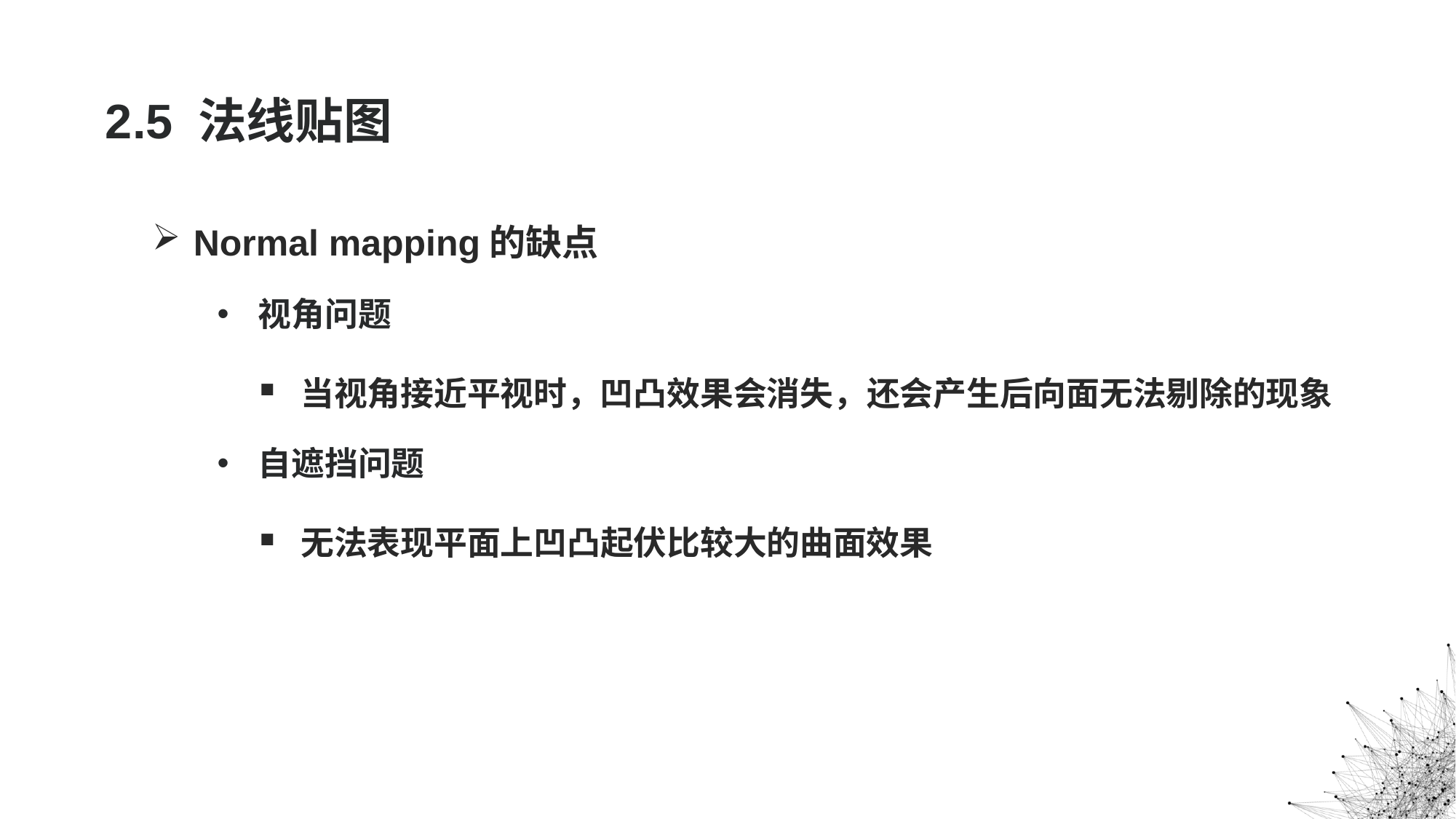

# 2.5 法线贴图
Normal mapping的缺点
视角问题
当视角接近平视时，凹凸效果会消失，还会产生后向面无法剔除的现象
自遮挡问题
无法表现平面上凹凸起伏比较大的曲面效果